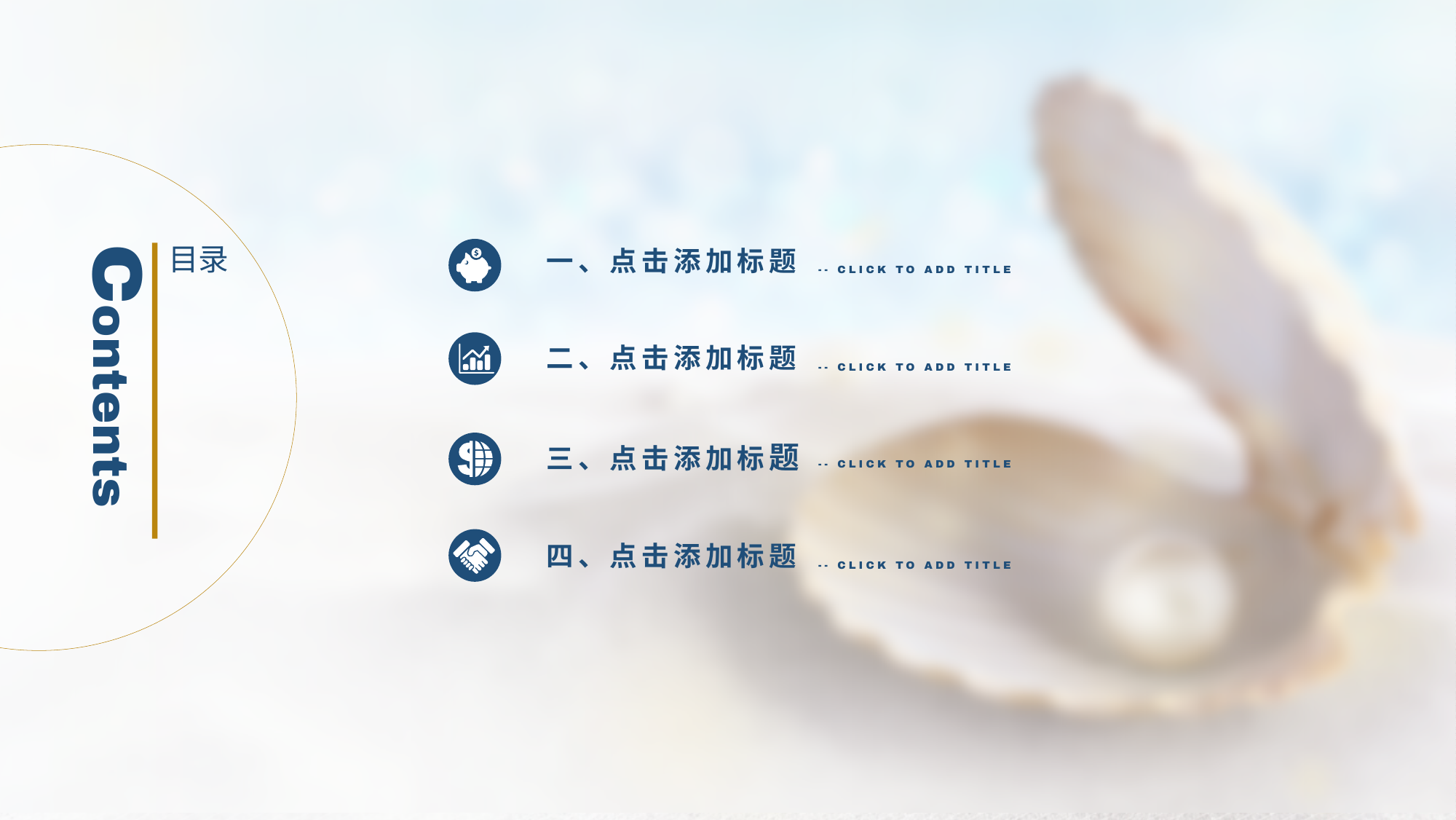

contents
目录

一、点击添加标题
-- CLICK TO ADD TITLE

二、点击添加标题
-- CLICK TO ADD TITLE

三、点击添加标题
-- CLICK TO ADD TITLE

四、点击添加标题
-- CLICK TO ADD TITLE